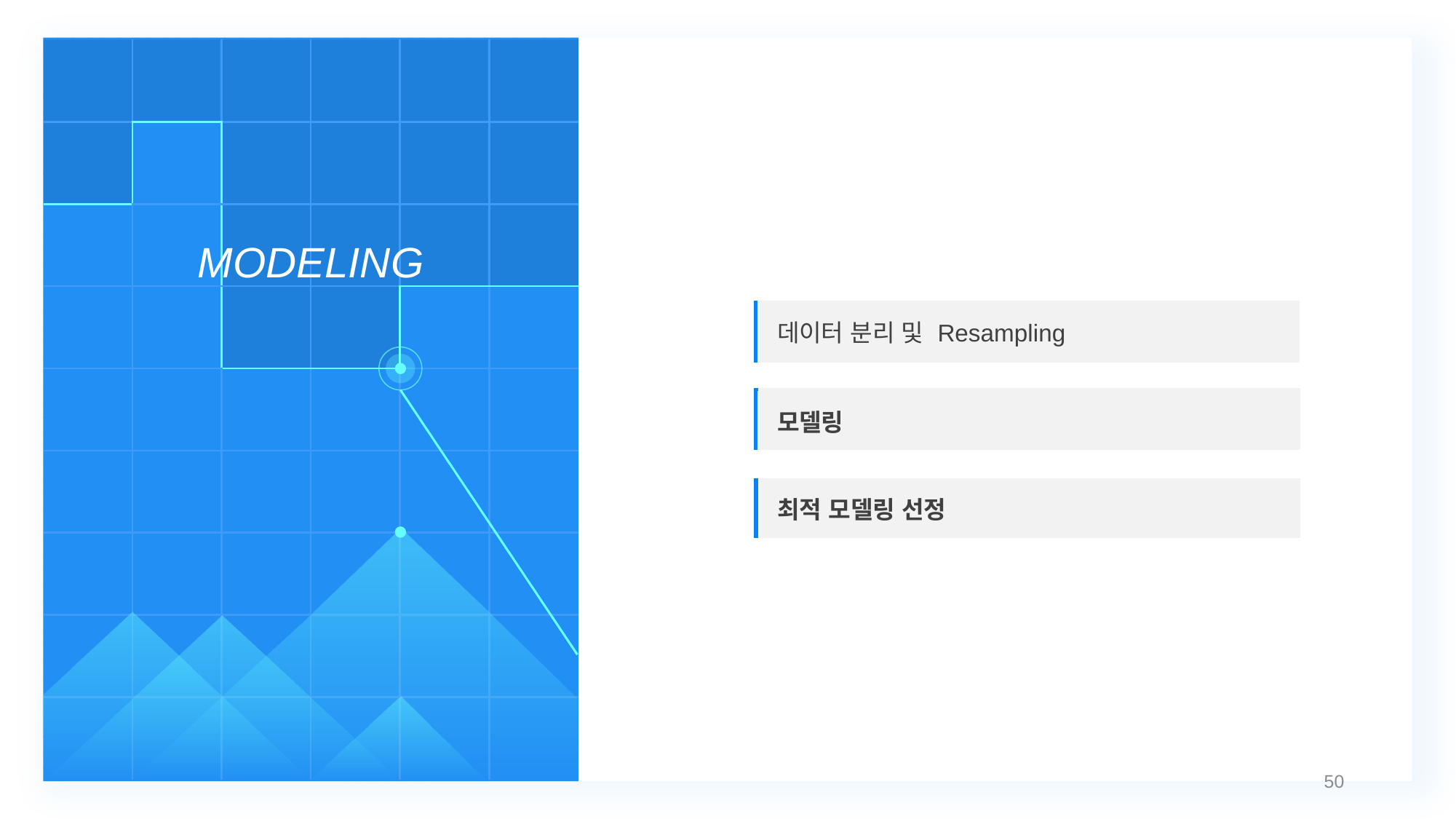

|  |  |  |  |  |  |
| --- | --- | --- | --- | --- | --- |
|  |  |  |  |  |  |
|  |  |  |  |  |  |
|  |  |  |  |  |  |
|  |  |  |  |  |  |
|  |  |  |  |  |  |
|  |  |  |  |  |  |
|  |  |  |  |  |  |
|  |  |  |  |  |  |
MODELING
| 데이터 분리 및 Resampling |
| --- |
|  |
| 모델링 |

| 모델링 및 성능평가 |
| --- |
|  |
| 최적 모델링 선정 |

50